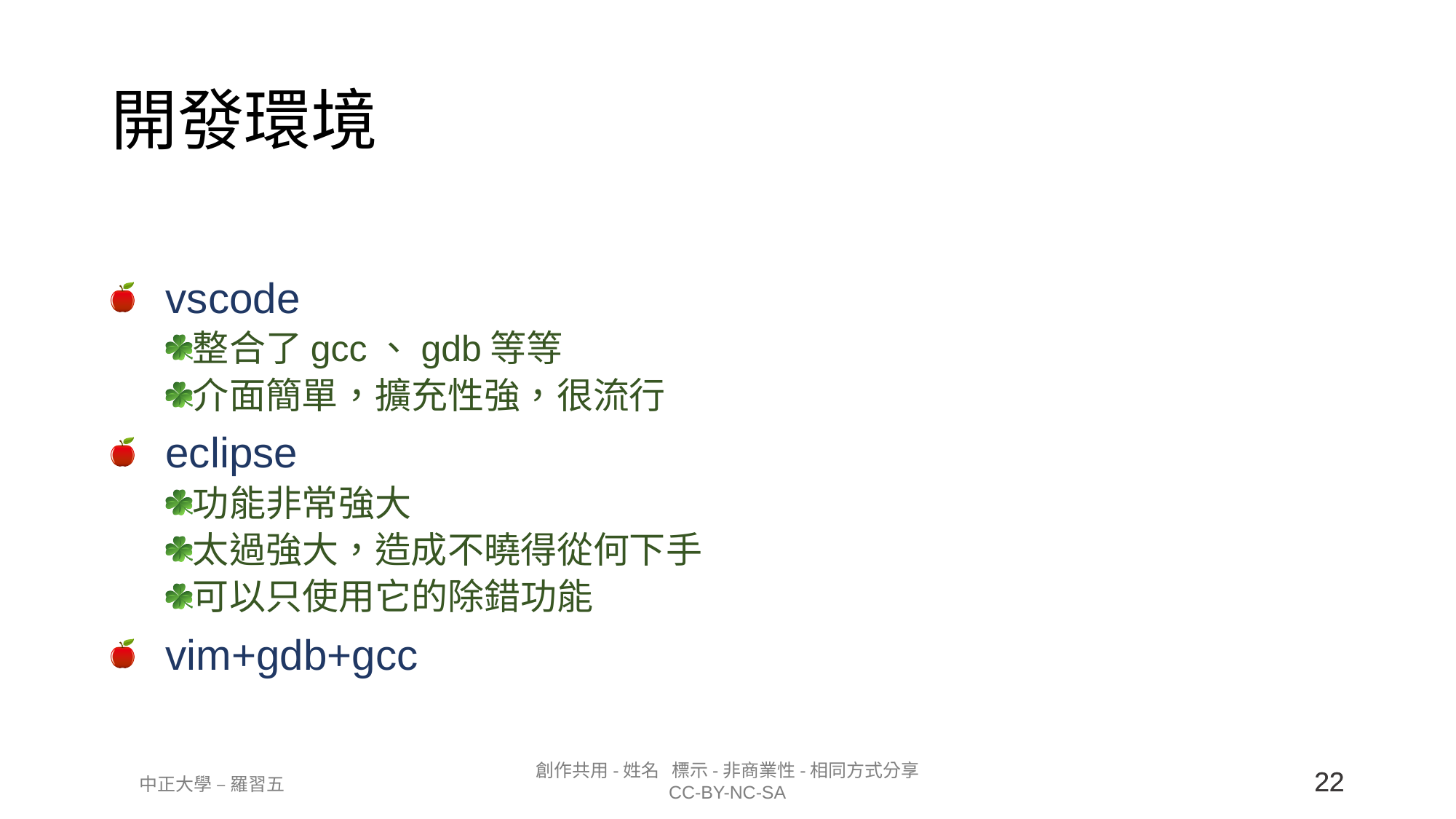

# 開發環境
vscode
整合了gcc、gdb等等
介面簡單，擴充性強，很流行
eclipse
功能非常強大
太過強大，造成不曉得從何下手
可以只使用它的除錯功能
vim+gdb+gcc